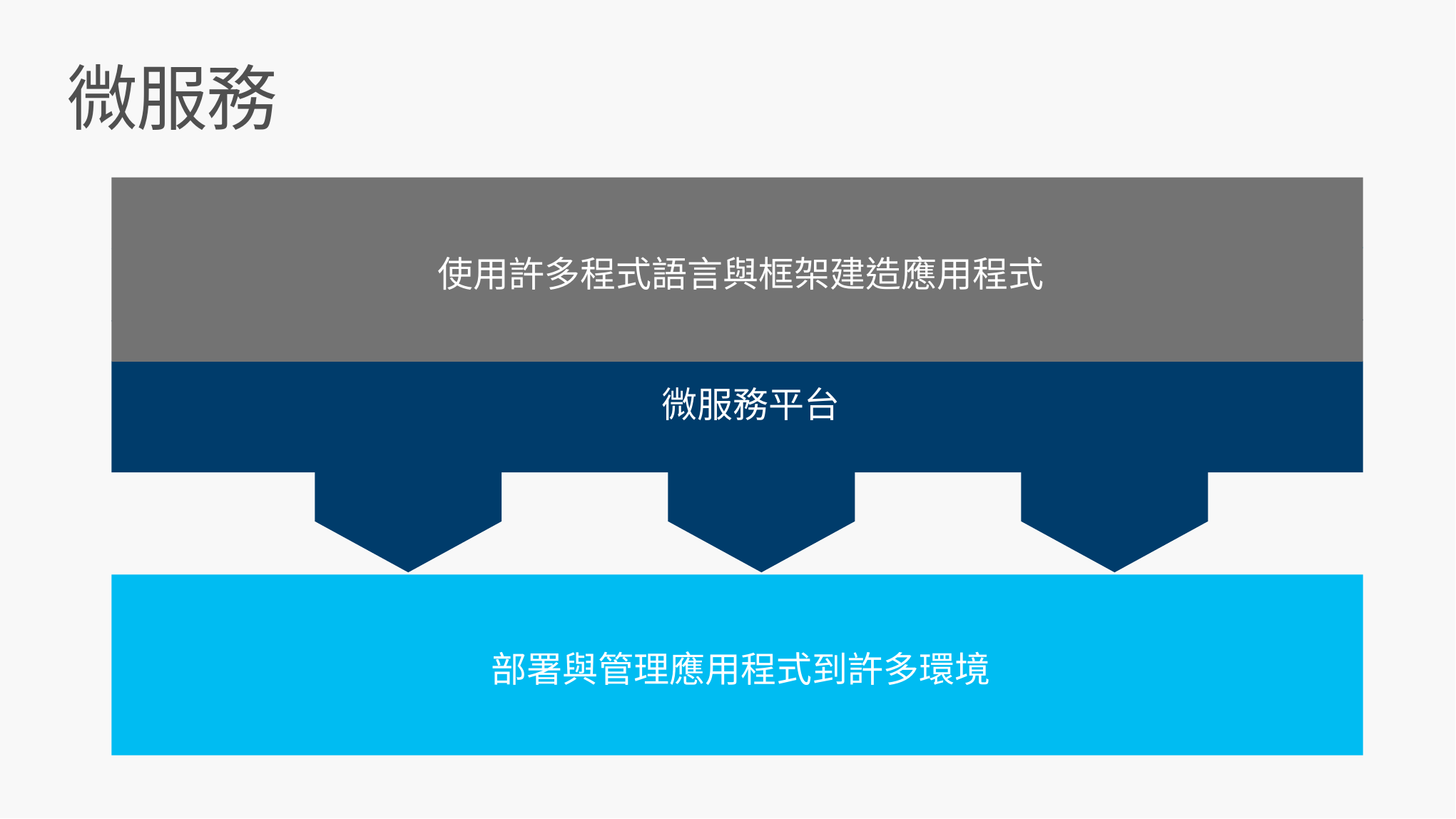

微服務
使用許多程式語言與框架建造應用程式

微服務平台

部署與管理應用程式到許多環境